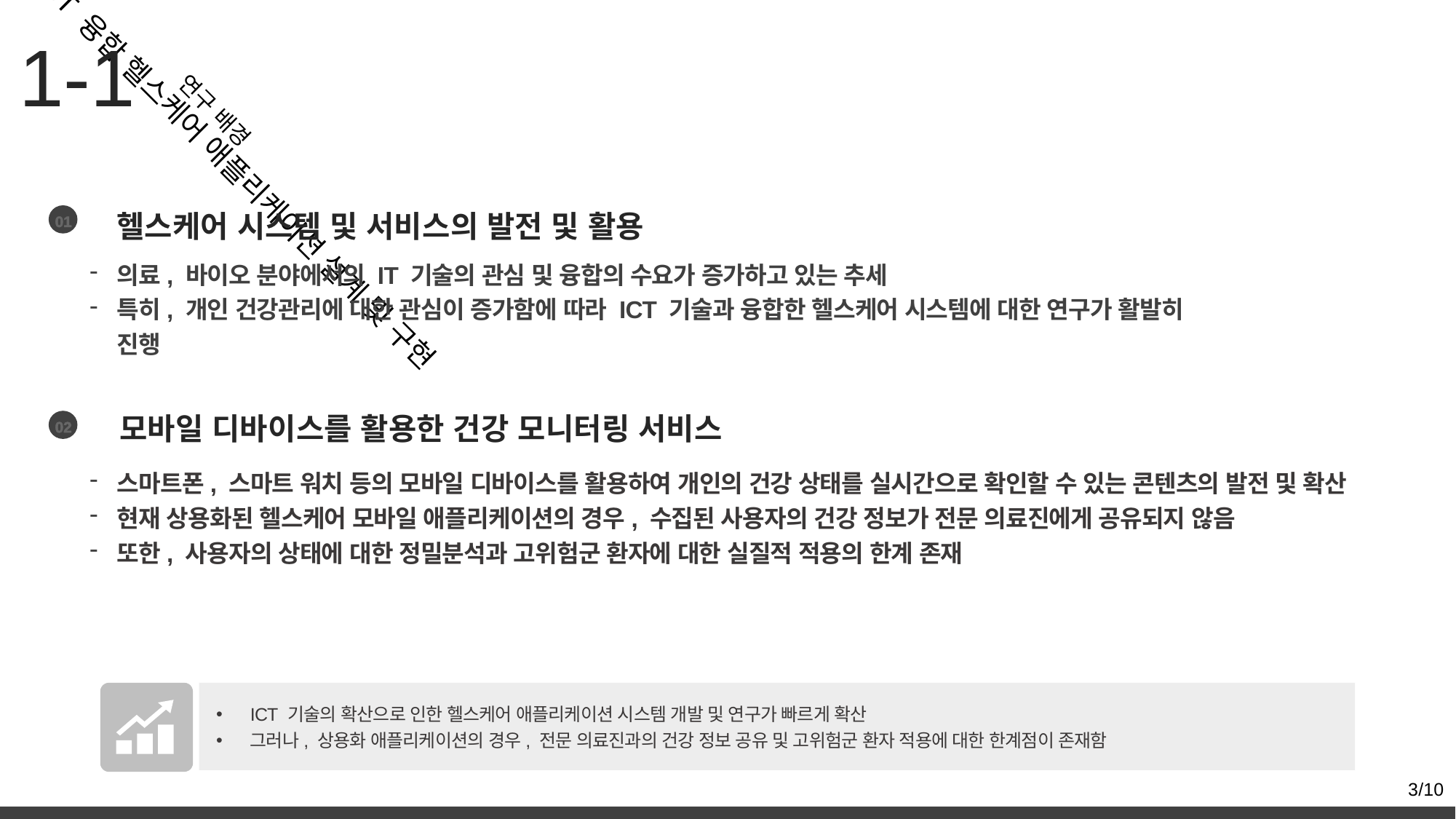

1-1
연구 배경
의료-ICT 융합 헬스케어 애플리케이션 설계 및 구현
헬스케어 시스템 및 서비스의 발전 및 활용
01

의료, 바이오 분야에서의 IT 기술의 관심 및 융합의 수요가 증가하고 있는 추세
특히, 개인 건강관리에 대한 관심이 증가함에 따라 ICT 기술과 융합한 헬스케어 시스템에 대한 연구가 활발히 진행
모바일 디바이스를 활용한 건강 모니터링 서비스
02

스마트폰, 스마트 워치 등의 모바일 디바이스를 활용하여 개인의 건강 상태를 실시간으로 확인할 수 있는 콘텐츠의 발전 및 확산
현재 상용화된 헬스케어 모바일 애플리케이션의 경우, 수집된 사용자의 건강 정보가 전문 의료진에게 공유되지 않음
또한, 사용자의 상태에 대한 정밀분석과 고위험군 환자에 대한 실질적 적용의 한계 존재

ICT 기술의 확산으로 인한 헬스케어 애플리케이션 시스템 개발 및 연구가 빠르게 확산
그러나, 상용화 애플리케이션의 경우, 전문 의료진과의 건강 정보 공유 및 고위험군 환자 적용에 대한 한계점이 존재함
3/10